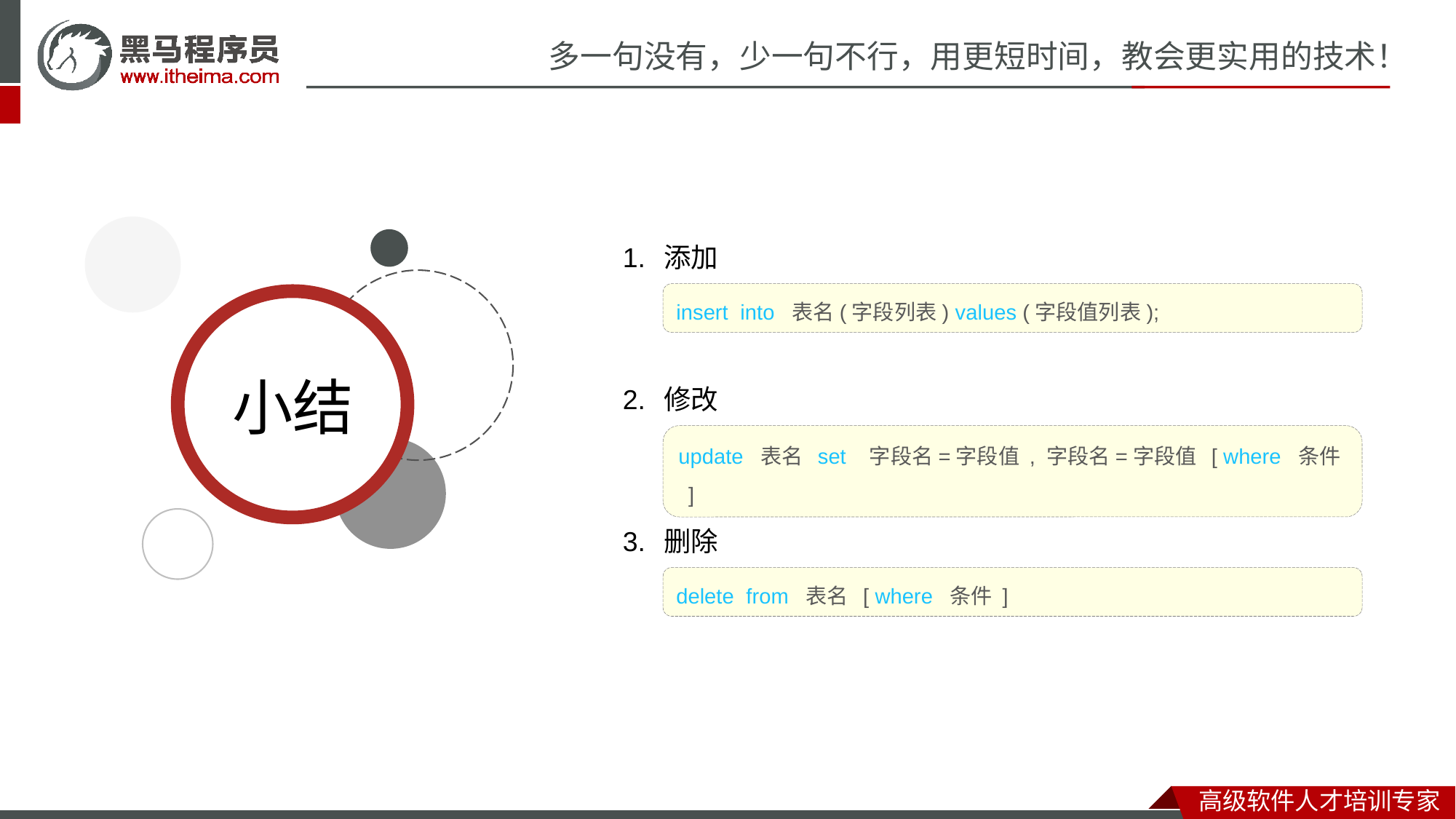

添加

修改

删除
insert  into  表名(字段列表) values (字段值列表);
update  表名  set   字段名=字段值 , 字段名=字段值  [ where  条件 ]
delete  from  表名  [ where  条件 ]